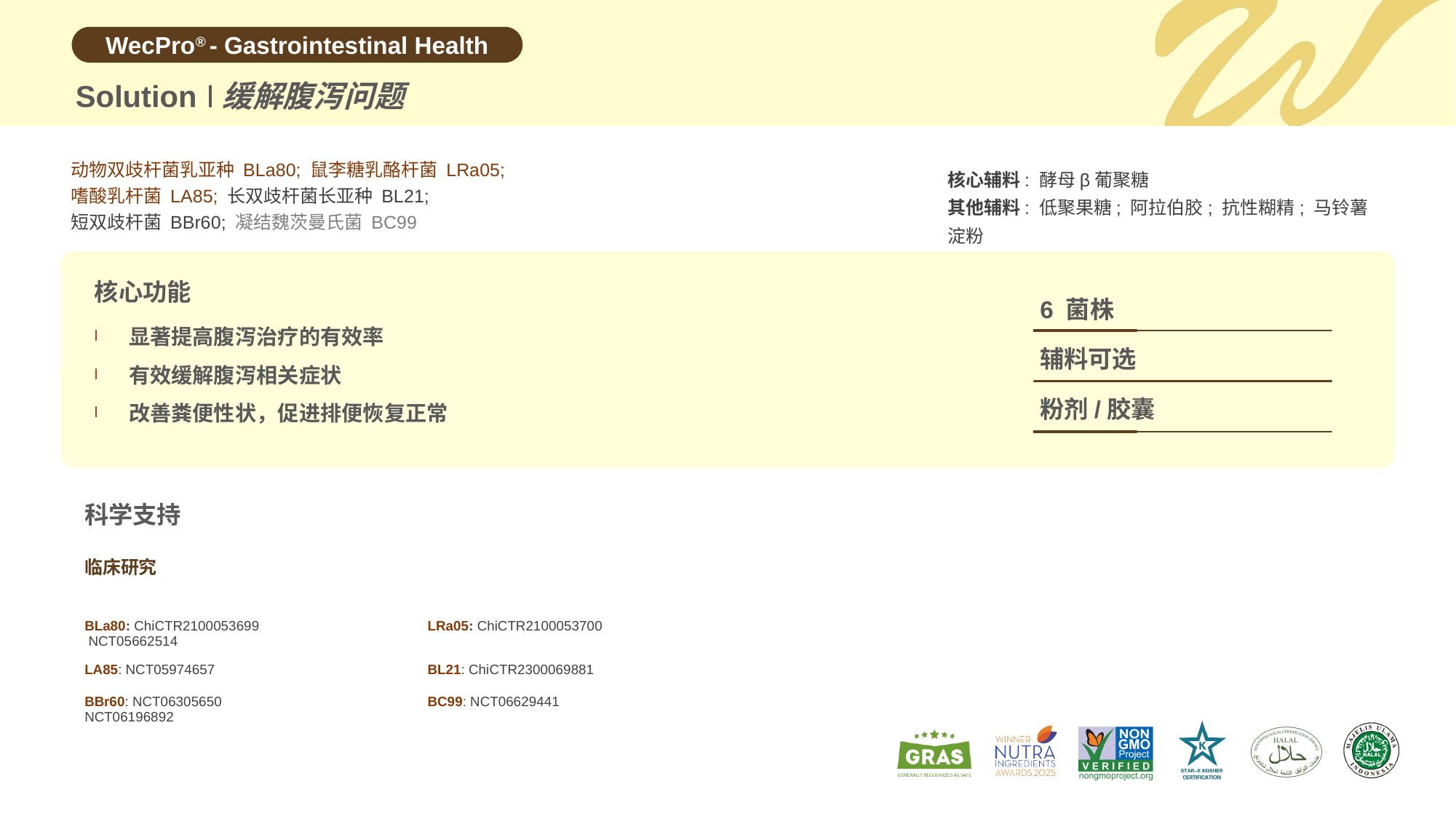

Solution
缓解腹泻问题
动物双歧杆菌乳亚种 BLa80; 鼠李糖乳酪杆菌 LRa05;
嗜酸乳杆菌 LA85; 长双歧杆菌长亚种 BL21;
短双歧杆菌 BBr60; 凝结魏茨曼氏菌 BC99

核心辅料: 酵母β葡聚糖
其他辅料: 低聚果糖; 阿拉伯胶; 抗性糊精; 马铃薯淀粉

核心功能
6 菌株
显著提高腹泻治疗的有效率
有效缓解腹泻相关症状
改善粪便性状，促进排便恢复正常
辅料可选
粉剂/胶囊
科学支持
临床研究
| BLa80: ChiCTR2100053699 NCT05662514 | LRa05: ChiCTR2100053700 |
| --- | --- |
| LA85: NCT05974657 | BL21: ChiCTR2300069881 |
| BBr60: NCT06305650 NCT06196892 | BC99: NCT06629441 |
|  |  |